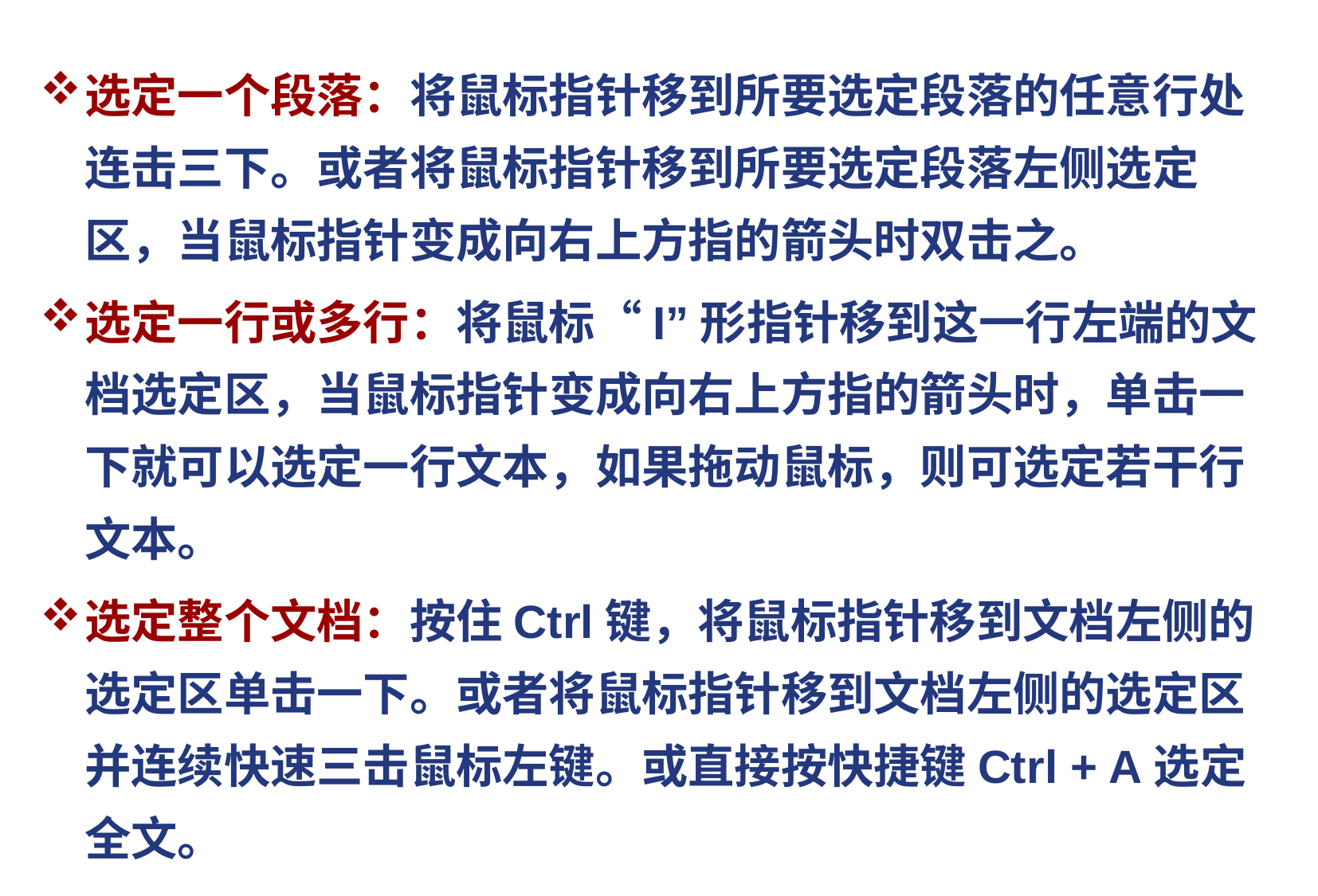

选定一个段落：将鼠标指针移到所要选定段落的任意行处连击三下。或者将鼠标指针移到所要选定段落左侧选定区，当鼠标指针变成向右上方指的箭头时双击之。
选定一行或多行：将鼠标“I”形指针移到这一行左端的文档选定区，当鼠标指针变成向右上方指的箭头时，单击一下就可以选定一行文本，如果拖动鼠标，则可选定若干行文本。
选定整个文档：按住Ctrl键，将鼠标指针移到文档左侧的选定区单击一下。或者将鼠标指针移到文档左侧的选定区并连续快速三击鼠标左键。或直接按快捷键Ctrl + A选定全文。